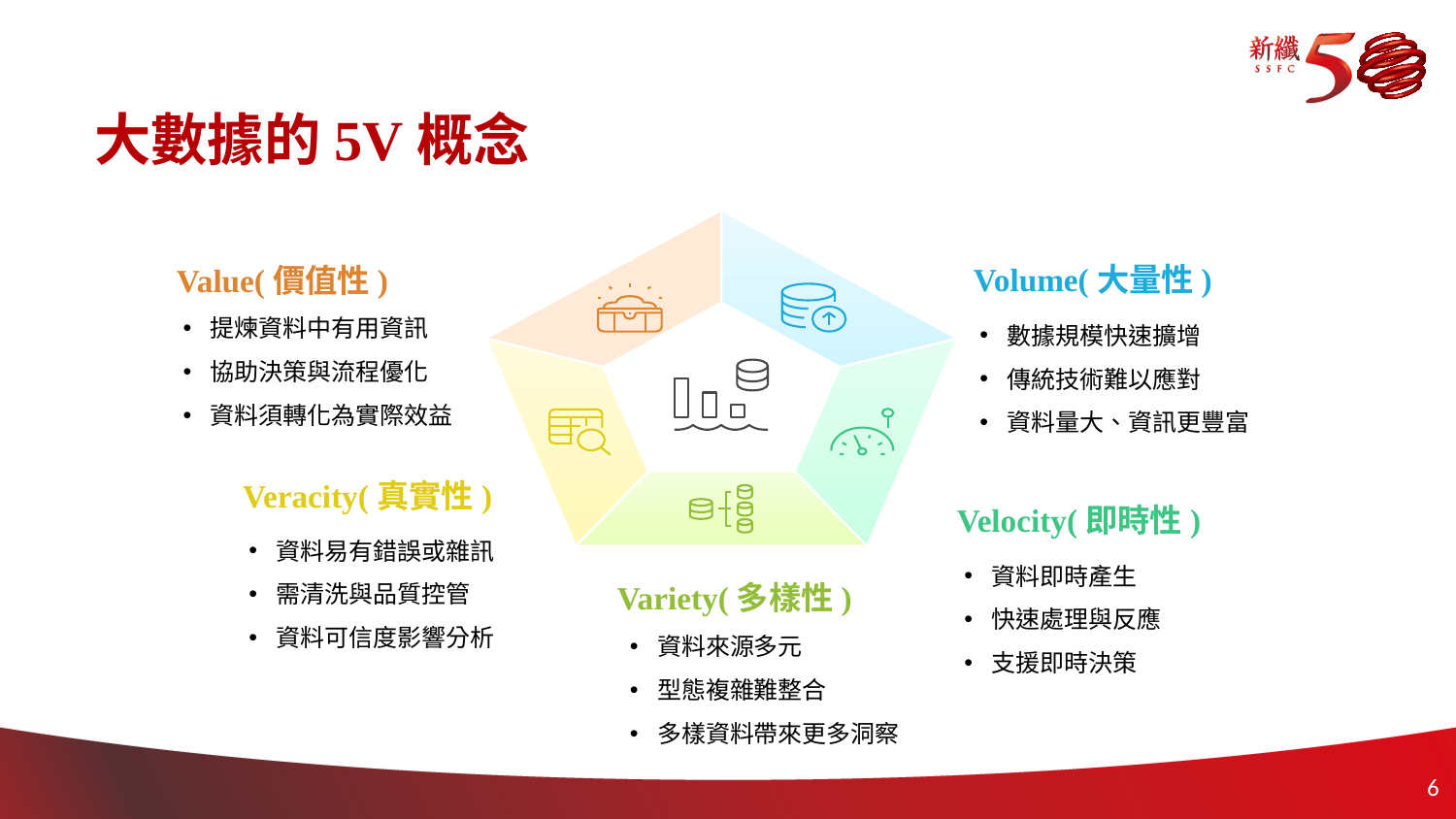

# 大數據的5V概念

Volume(大量性)
Value(價值性)

提煉資料中有用資訊
協助決策與流程優化
資料須轉化為實際效益
數據規模快速擴增
傳統技術難以應對
資料量大、資訊更豐富

Veracity(真實性)

Velocity(即時性)

資料易有錯誤或雜訊
需清洗與品質控管
資料可信度影響分析
資料即時產生
快速處理與反應
支援即時決策
Variety(多樣性)
資料來源多元
型態複雜難整合
多樣資料帶來更多洞察
6